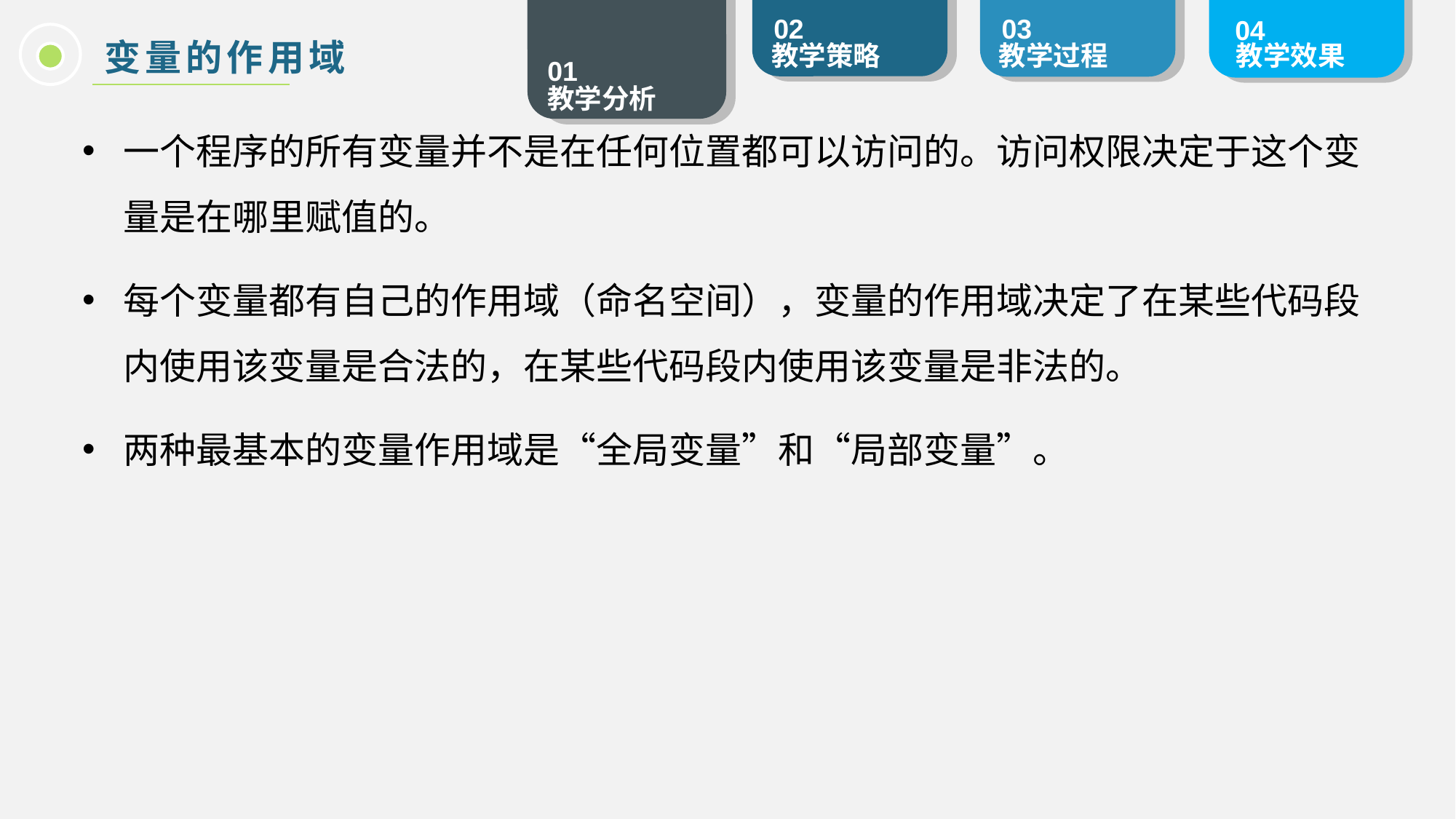

变量的作用域
一个程序的所有变量并不是在任何位置都可以访问的。访问权限决定于这个变量是在哪里赋值的。
每个变量都有自己的作用域（命名空间），变量的作用域决定了在某些代码段内使用该变量是合法的，在某些代码段内使用该变量是非法的。
两种最基本的变量作用域是“全局变量”和“局部变量”。